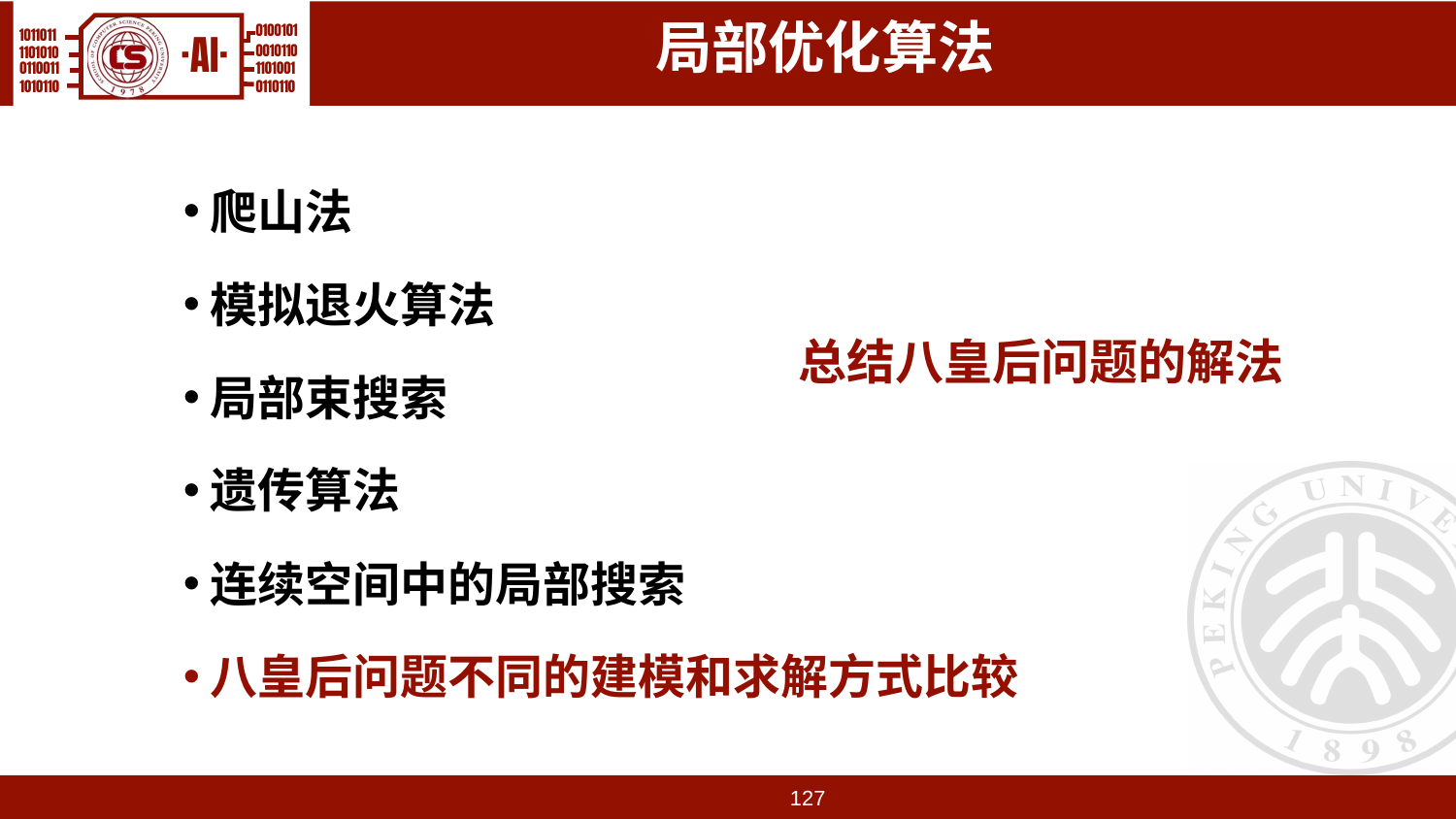

# 局部优化算法
爬山法
模拟退火算法
局部束搜索
遗传算法
连续空间中的局部搜索
八皇后问题不同的建模和求解方式比较
总结八皇后问题的解法
127